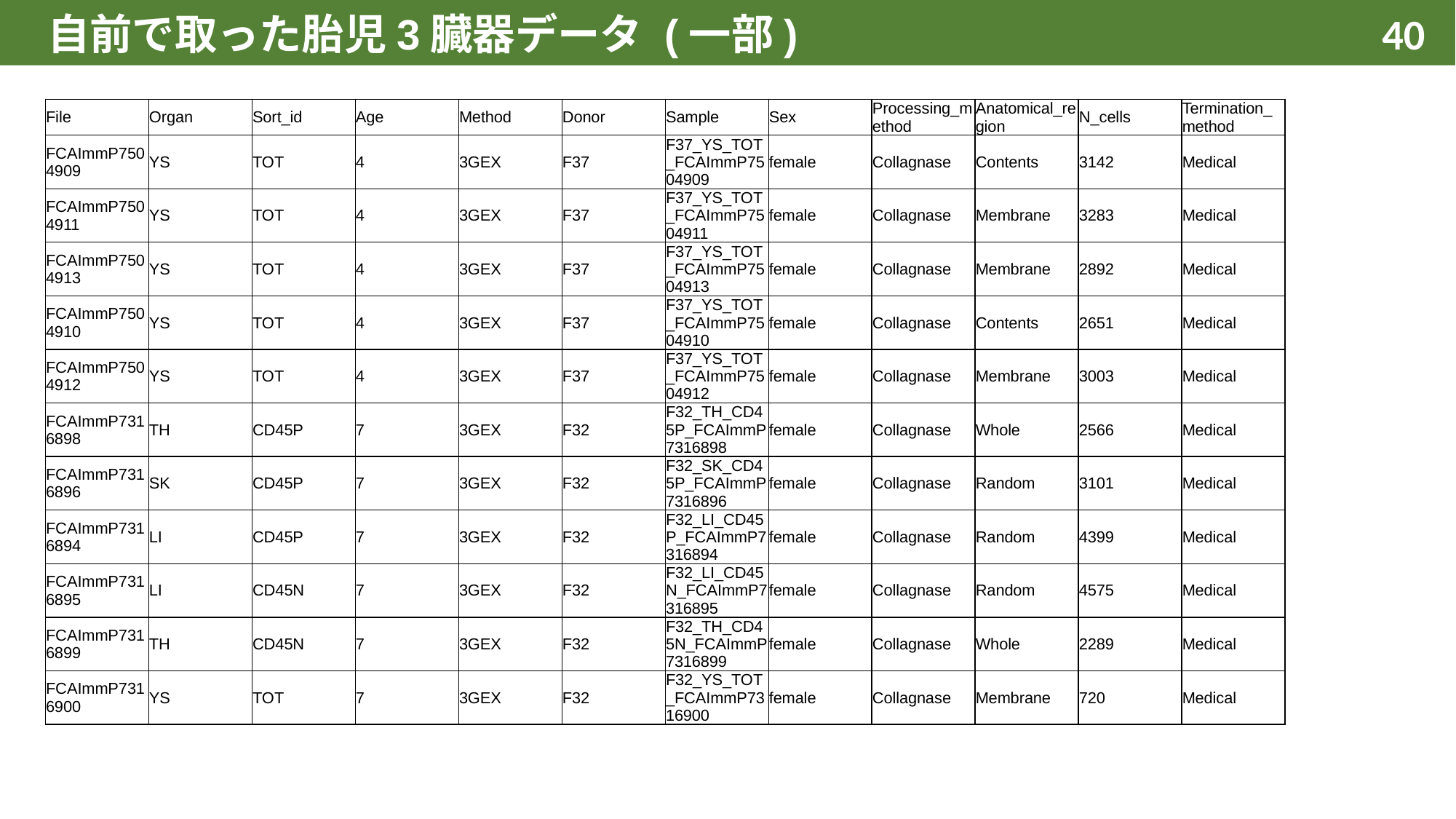

# 自前で取った胎児3臓器データ (一部)
40
| File | Organ | Sort\_id | Age | Method | Donor | Sample | Sex | Processing\_method | Anatomical\_region | N\_cells | Termination\_method |
| --- | --- | --- | --- | --- | --- | --- | --- | --- | --- | --- | --- |
| FCAImmP7504909 | YS | TOT | 4 | 3GEX | F37 | F37\_YS\_TOT\_FCAImmP7504909 | female | Collagnase | Contents | 3142 | Medical |
| FCAImmP7504911 | YS | TOT | 4 | 3GEX | F37 | F37\_YS\_TOT\_FCAImmP7504911 | female | Collagnase | Membrane | 3283 | Medical |
| FCAImmP7504913 | YS | TOT | 4 | 3GEX | F37 | F37\_YS\_TOT\_FCAImmP7504913 | female | Collagnase | Membrane | 2892 | Medical |
| FCAImmP7504910 | YS | TOT | 4 | 3GEX | F37 | F37\_YS\_TOT\_FCAImmP7504910 | female | Collagnase | Contents | 2651 | Medical |
| FCAImmP7504912 | YS | TOT | 4 | 3GEX | F37 | F37\_YS\_TOT\_FCAImmP7504912 | female | Collagnase | Membrane | 3003 | Medical |
| FCAImmP7316898 | TH | CD45P | 7 | 3GEX | F32 | F32\_TH\_CD45P\_FCAImmP7316898 | female | Collagnase | Whole | 2566 | Medical |
| FCAImmP7316896 | SK | CD45P | 7 | 3GEX | F32 | F32\_SK\_CD45P\_FCAImmP7316896 | female | Collagnase | Random | 3101 | Medical |
| FCAImmP7316894 | LI | CD45P | 7 | 3GEX | F32 | F32\_LI\_CD45P\_FCAImmP7316894 | female | Collagnase | Random | 4399 | Medical |
| FCAImmP7316895 | LI | CD45N | 7 | 3GEX | F32 | F32\_LI\_CD45N\_FCAImmP7316895 | female | Collagnase | Random | 4575 | Medical |
| FCAImmP7316899 | TH | CD45N | 7 | 3GEX | F32 | F32\_TH\_CD45N\_FCAImmP7316899 | female | Collagnase | Whole | 2289 | Medical |
| FCAImmP7316900 | YS | TOT | 7 | 3GEX | F32 | F32\_YS\_TOT\_FCAImmP7316900 | female | Collagnase | Membrane | 720 | Medical |